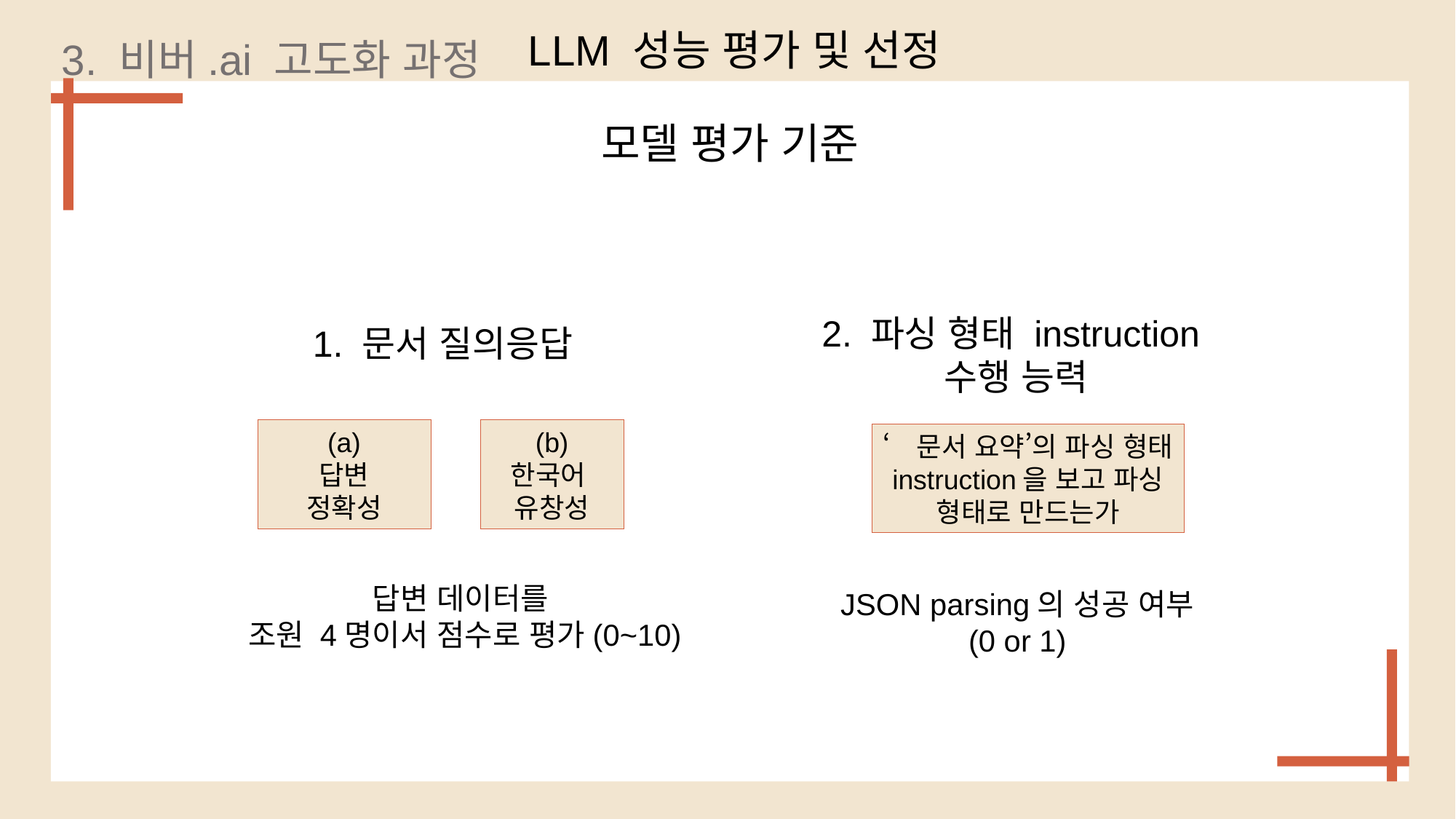

LLM 성능 평가 및 선정
3. 비버.ai 고도화 과정
# 모델 평가 기준
2. 파싱 형태 instruction
수행 능력
1. 문서 질의응답
(a)
답변
정확성
(b)
한국어
유창성
‘문서 요약’의 파싱 형태 instruction을 보고 파싱 형태로 만드는가
답변 데이터를
조원 4명이서 점수로 평가(0~10)
JSON parsing의 성공 여부
(0 or 1)